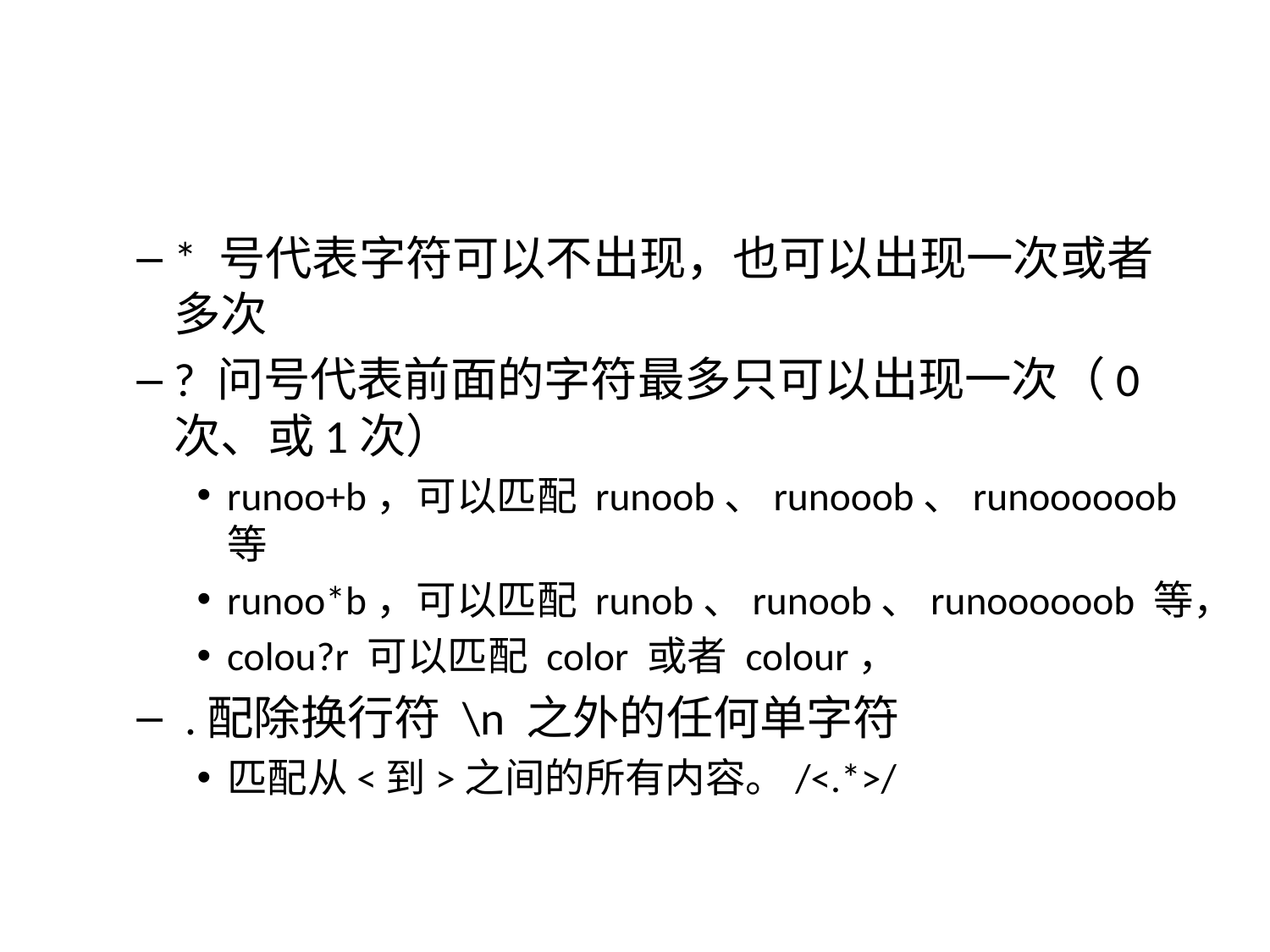

#
* 号代表字符可以不出现，也可以出现一次或者多次
? 问号代表前面的字符最多只可以出现一次（0次、或1次）
runoo+b，可以匹配 runoob、runooob、runoooooob 等
runoo*b，可以匹配 runob、runoob、runoooooob 等，
colou?r 可以匹配 color 或者 colour，
 .配除换行符 \n 之外的任何单字符
匹配从<到>之间的所有内容。/<.*>/